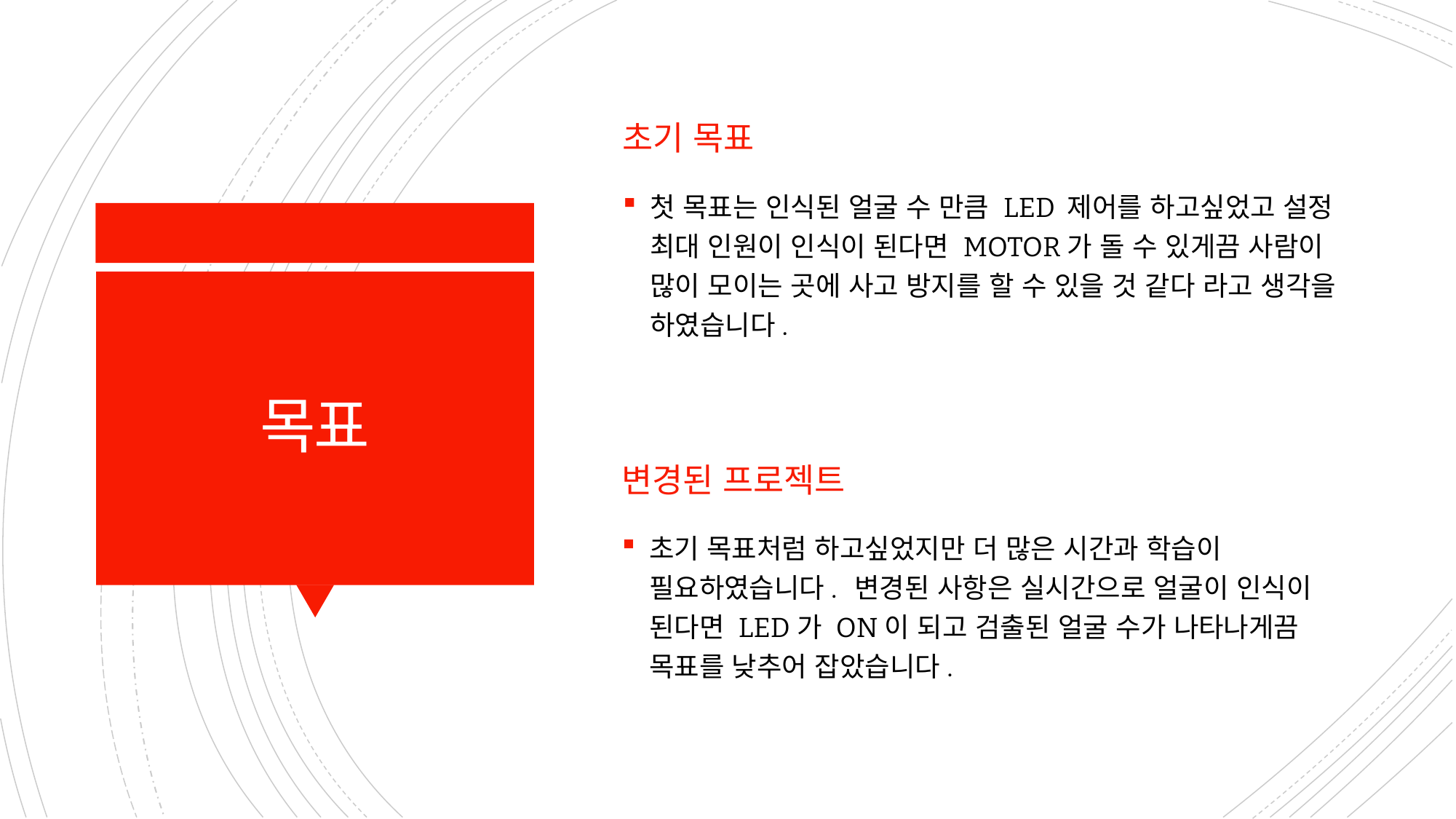

초기 목표
첫 목표는 인식된 얼굴 수 만큼 LED 제어를 하고싶었고 설정 최대 인원이 인식이 된다면 MOTOR가 돌 수 있게끔 사람이 많이 모이는 곳에 사고 방지를 할 수 있을 것 같다 라고 생각을 하였습니다.
# 목표
변경된 프로젝트
초기 목표처럼 하고싶었지만 더 많은 시간과 학습이 필요하였습니다.  변경된 사항은 실시간으로 얼굴이 인식이 된다면 LED가 ON이 되고 검출된 얼굴 수가 나타나게끔 목표를 낮추어 잡았습니다.